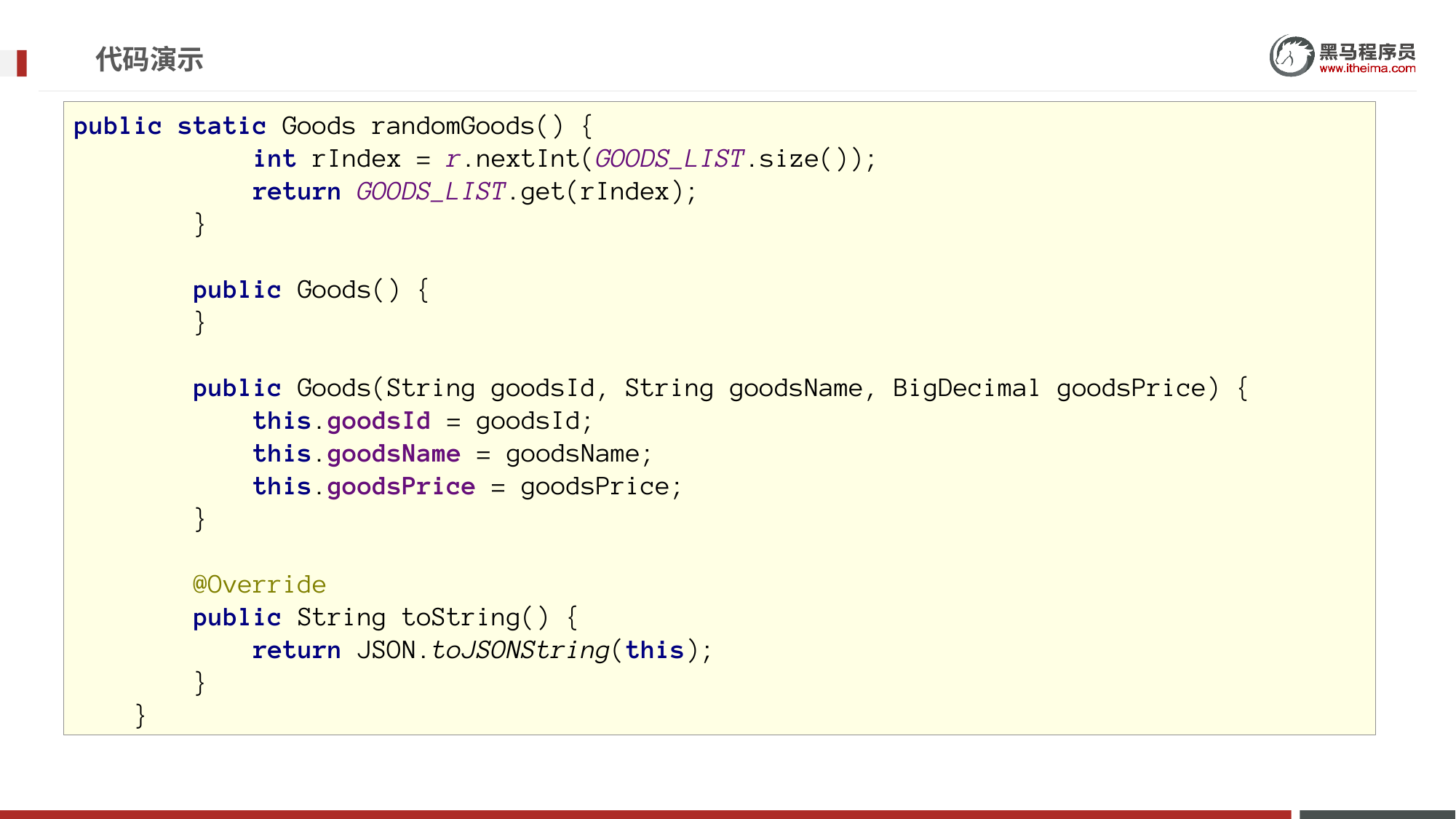

# 代码演示
public static Goods randomGoods() {
            int rIndex = r.nextInt(GOODS_LIST.size());
            return GOODS_LIST.get(rIndex);
        }
        public Goods() {
        }
        public Goods(String goodsId, String goodsName, BigDecimal goodsPrice) {
            this.goodsId = goodsId;
            this.goodsName = goodsName;
            this.goodsPrice = goodsPrice;
        }
        @Override
        public String toString() {
            return JSON.toJSONString(this);
        }
    }